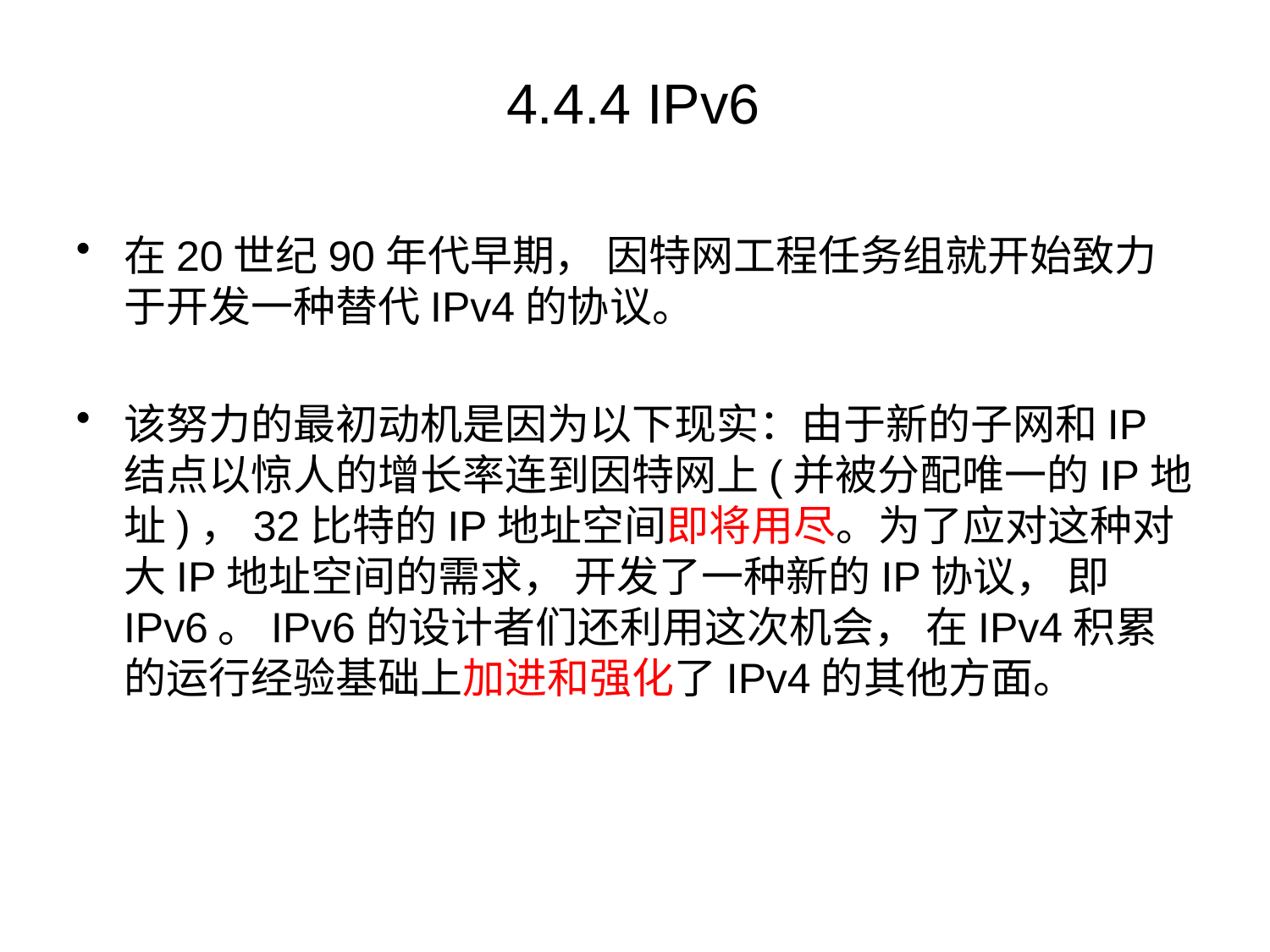

# 4.4.4 IPv6
在20世纪90年代早期， 因特网工程任务组就开始致力于开发一种替代IPv4的协议。

该努力的最初动机是因为以下现实：由于新的子网和IP结点以惊人的增长率连到因特网上(并被分配唯一的IP地址)，32比特的IP地址空间即将用尽。为了应对这种对大IP地址空间的需求， 开发了一种新的IP协议， 即IPv6。IPv6的设计者们还利用这次机会， 在IPv4积累的运行经验基础上加进和强化了IPv4的其他方面。